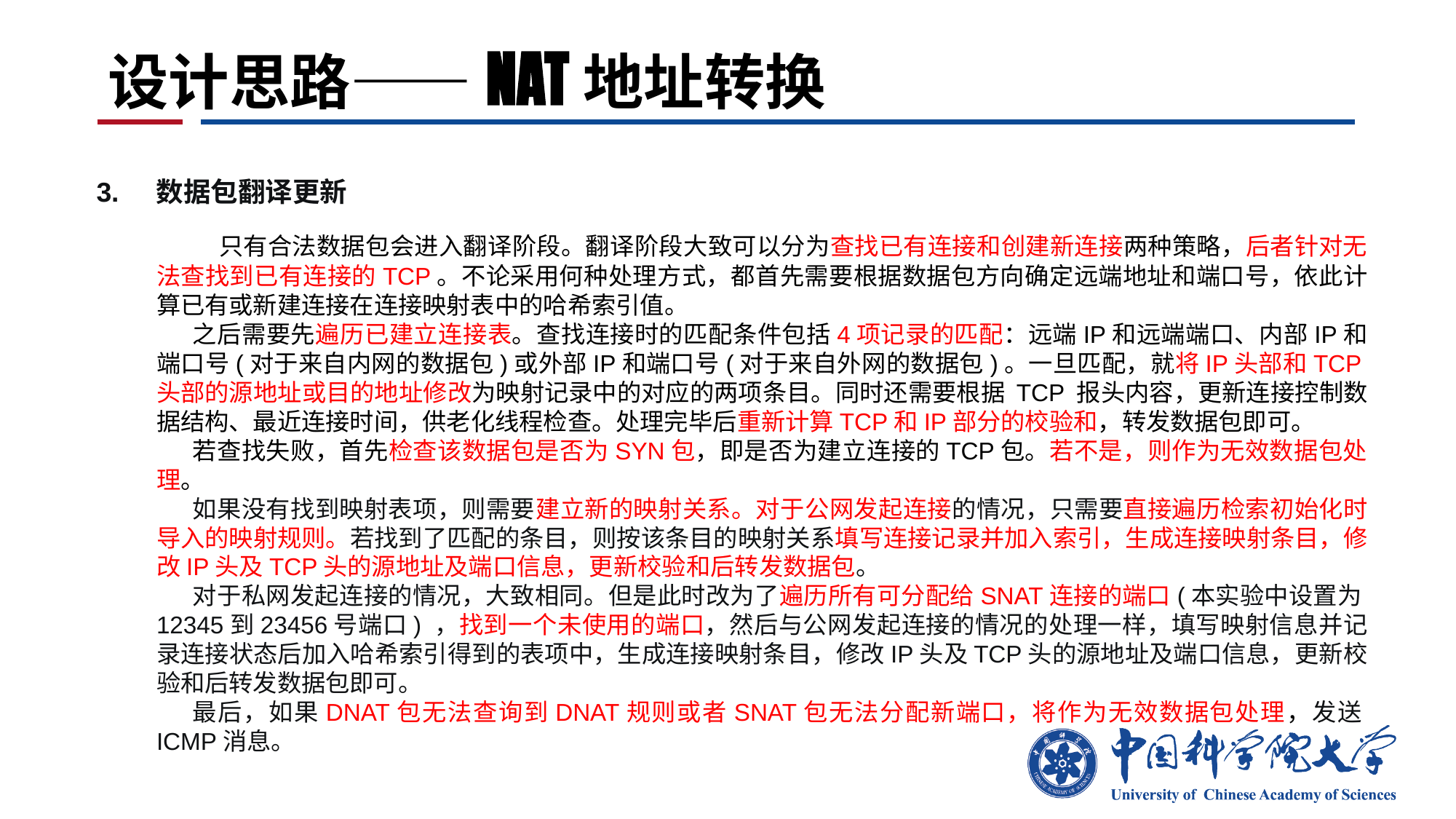

# 设计思路——NAT地址转换
3.    数据包翻译更新
   只有合法数据包会进入翻译阶段。翻译阶段大致可以分为查找已有连接和创建新连接两种策略，后者针对无法查找到已有连接的TCP。不论采用何种处理方式，都首先需要根据数据包方向确定远端地址和端口号，依此计算已有或新建连接在连接映射表中的哈希索引值。
之后需要先遍历已建立连接表。查找连接时的匹配条件包括4项记录的匹配：远端IP和远端端口、内部IP和端口号(对于来自内网的数据包)或外部IP和端口号(对于来自外网的数据包)。一旦匹配，就将IP头部和TCP头部的源地址或目的地址修改为映射记录中的对应的两项条目。同时还需要根据 TCP 报头内容，更新连接控制数据结构、最近连接时间，供老化线程检查。处理完毕后重新计算TCP和IP部分的校验和，转发数据包即可。
若查找失败，首先检查该数据包是否为SYN包，即是否为建立连接的TCP包。若不是，则作为无效数据包处理。
如果没有找到映射表项，则需要建立新的映射关系。对于公网发起连接的情况，只需要直接遍历检索初始化时导入的映射规则。若找到了匹配的条目，则按该条目的映射关系填写连接记录并加入索引，生成连接映射条目，修改IP头及TCP头的源地址及端口信息，更新校验和后转发数据包。
对于私网发起连接的情况，大致相同。但是此时改为了遍历所有可分配给SNAT连接的端口(本实验中设置为12345到23456号端口) ，找到一个未使用的端口，然后与公网发起连接的情况的处理一样，填写映射信息并记录连接状态后加入哈希索引得到的表项中，生成连接映射条目，修改IP头及TCP头的源地址及端口信息，更新校验和后转发数据包即可。
最后，如果DNAT包无法查询到DNAT规则或者SNAT包无法分配新端口，将作为无效数据包处理，发送ICMP消息。